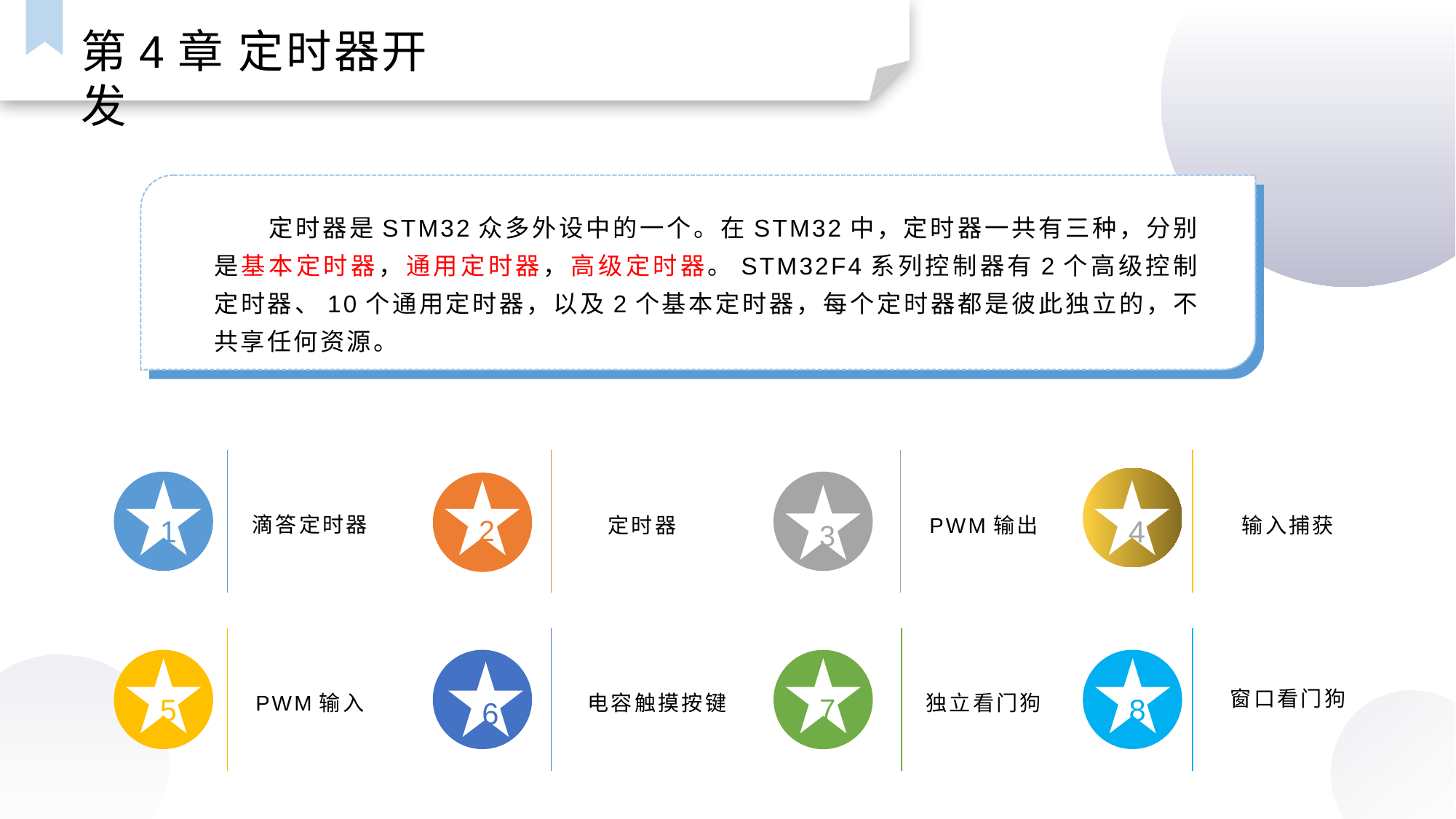

第4章 定时器开发

定时器是STM32众多外设中的一个。在STM32中，定时器一共有三种，分别是基本定时器，通用定时器，高级定时器。STM32F4系列控制器有2个高级控制定时器、10个通用定时器，以及2个基本定时器，每个定时器都是彼此独立的，不共享任何资源。

滴答定时器
输入捕获
定时器
PWM输出

1
2
4
3
窗口看门狗
PWM输入
独立看门狗
电容触摸按键

5
7
8
6